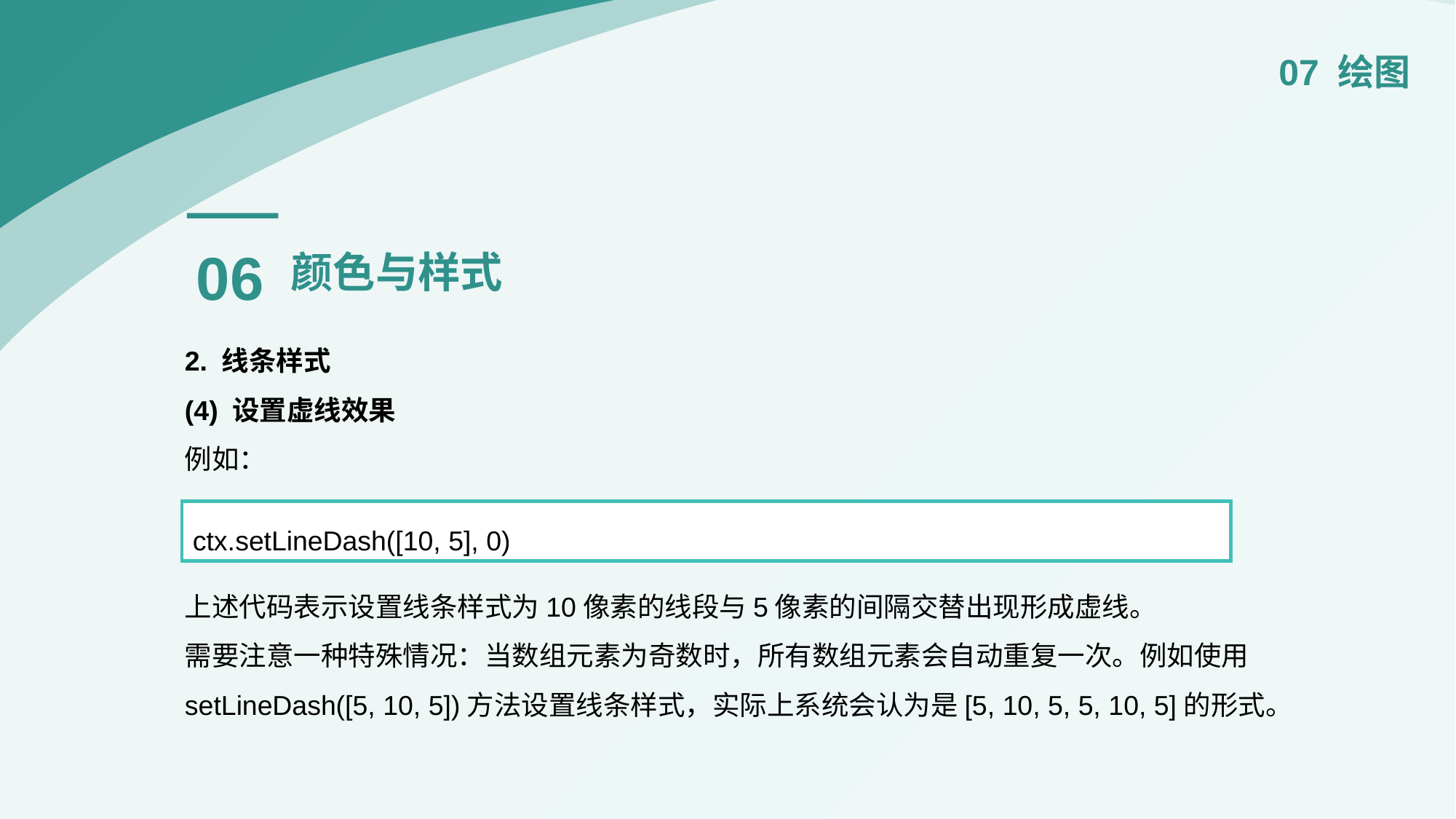

07 绘图
06

颜色与样式
2. 线条样式
(4) 设置虚线效果
例如：

上述代码表示设置线条样式为10像素的线段与5像素的间隔交替出现形成虚线。
需要注意一种特殊情况：当数组元素为奇数时，所有数组元素会自动重复一次。例如使用setLineDash([5, 10, 5])方法设置线条样式，实际上系统会认为是[5, 10, 5, 5, 10, 5]的形式。
ctx.setLineDash([10, 5], 0)